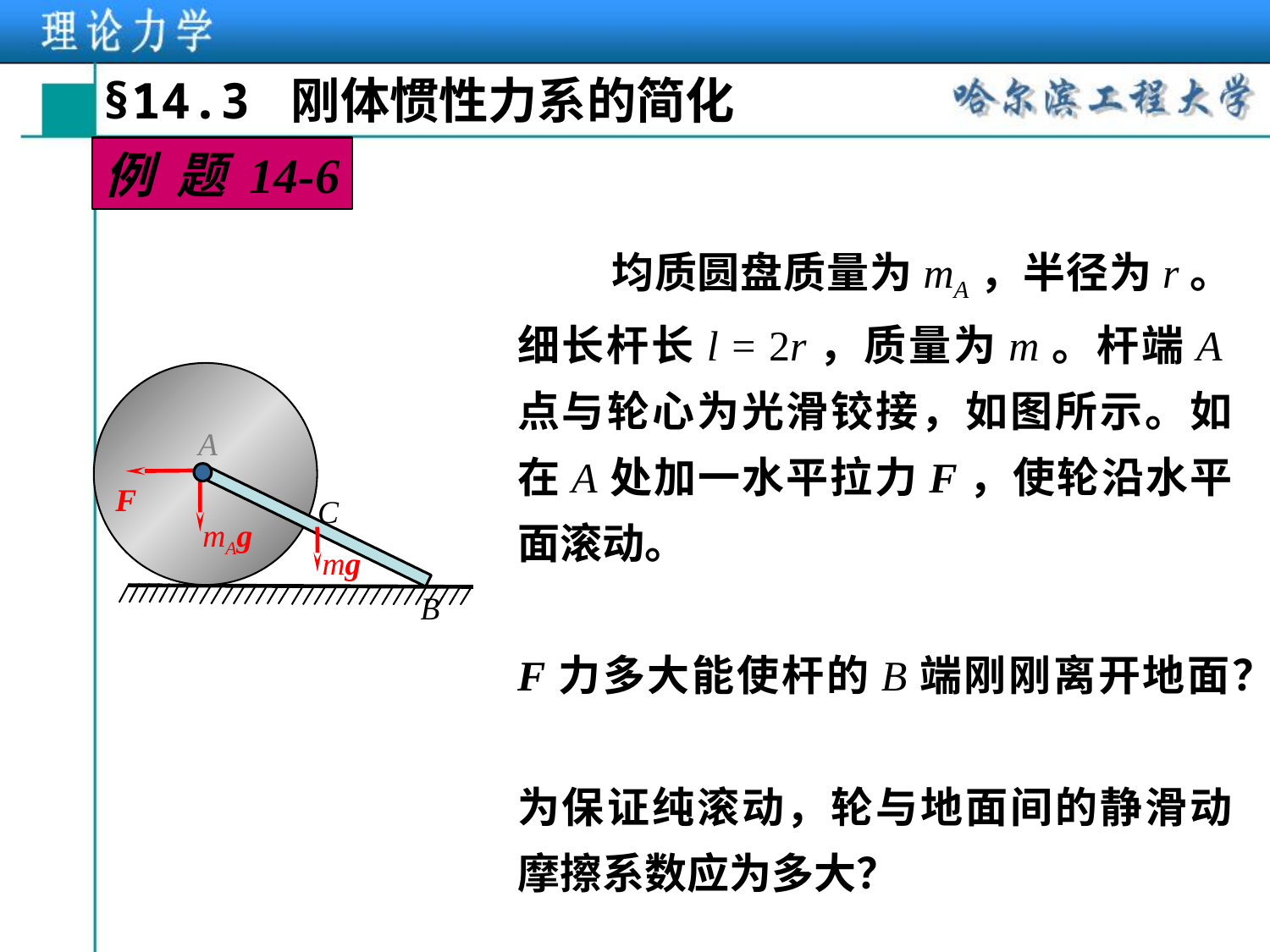

§14.3 刚体惯性力系的简化
例  题 14-6
        均质圆盘质量为mA，半径为r。细长杆长l = 2r，质量为m。杆端A点与轮心为光滑铰接，如图所示。如在A处加一水平拉力F，使轮沿水平面滚动。

F力多大能使杆的B端刚刚离开地面？

为保证纯滚动，轮与地面间的静滑动摩擦系数应为多大？

A

F
C
mAg

mg
B